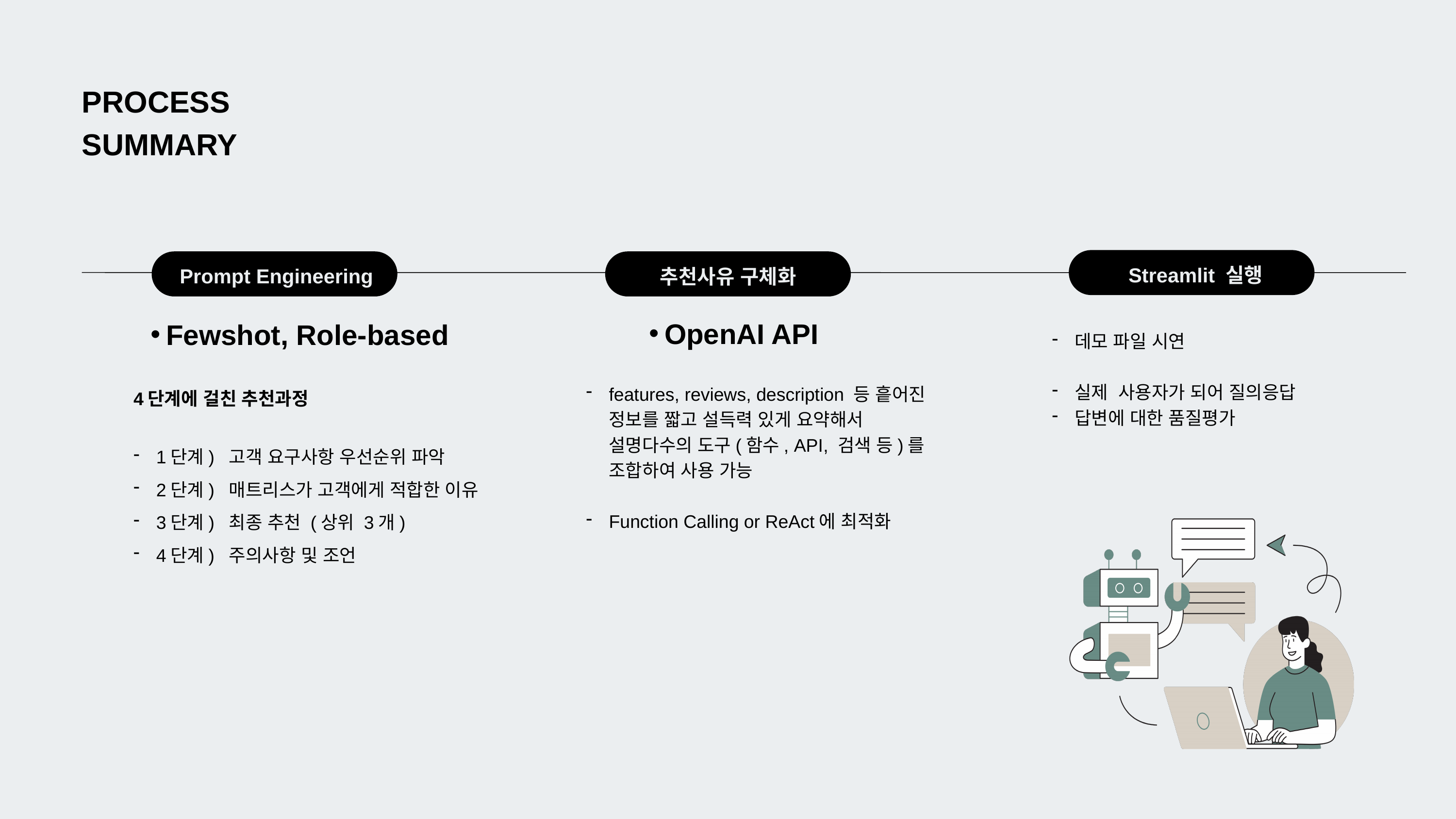

PROCESS SUMMARY

Streamlit 실행

Prompt Engineering

추천사유 구체화

OpenAI API
Fewshot, Role-based
데모 파일 시연

실제  사용자가 되어 질의응답
답변에 대한 품질평가
features, reviews, description 등 흩어진 정보를 짧고 설득력 있게 요약해서 설명다수의 도구(함수, API, 검색 등)를 조합하여 사용 가능

Function Calling or ReAct에 최적화
4단계에 걸친 추천과정

1단계)  고객 요구사항 우선순위 파악
2단계)  매트리스가 고객에게 적합한 이유
3단계)  최종 추천 (상위 3개)
4단계)  주의사항 및 조언